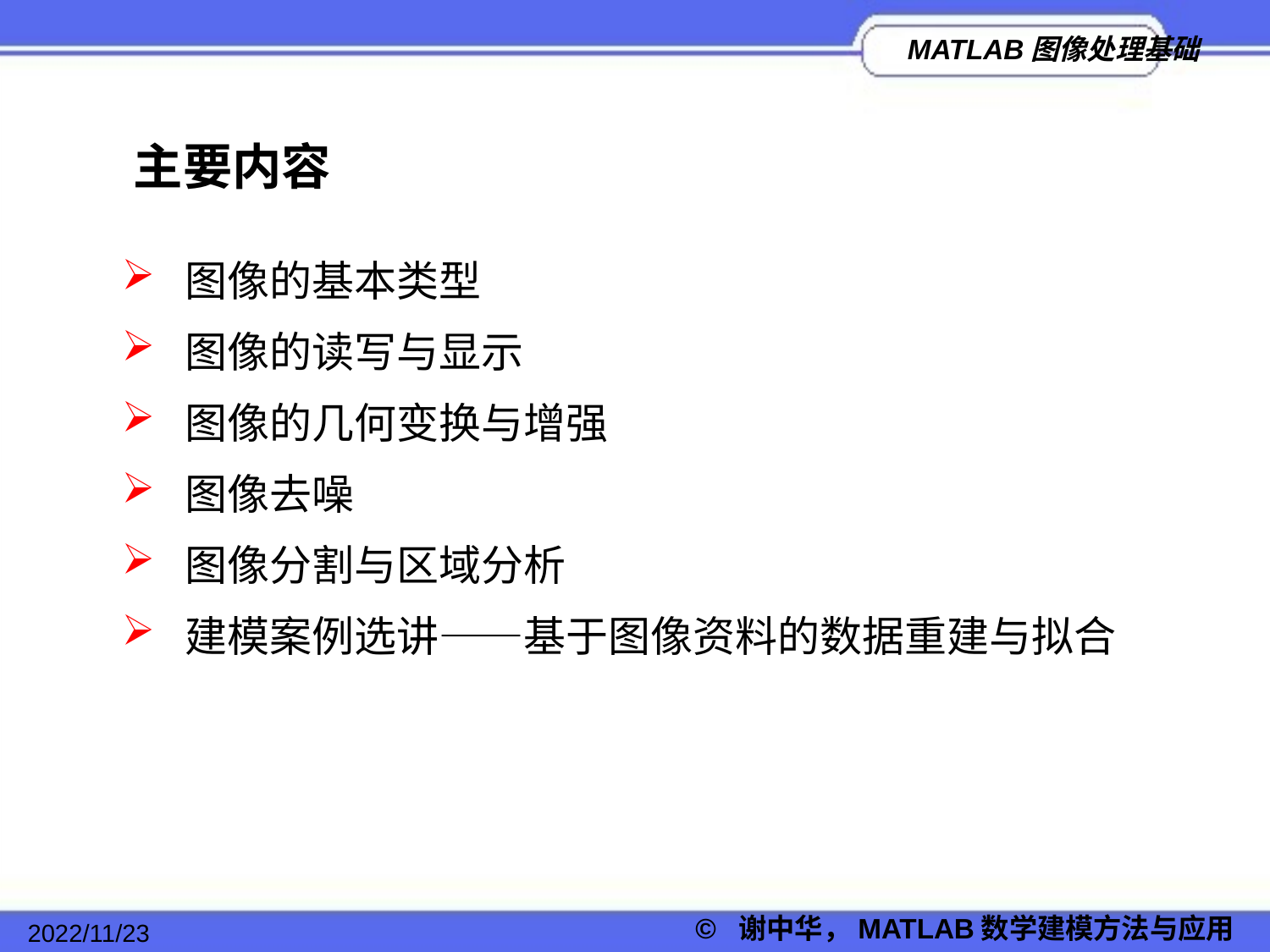

主要内容
  图像的基本类型
  图像的读写与显示
  图像的几何变换与增强
  图像去噪
  图像分割与区域分析
  建模案例选讲——基于图像资料的数据重建与拟合
©  谢中华，MATLAB数学建模方法与应用
2022/11/23